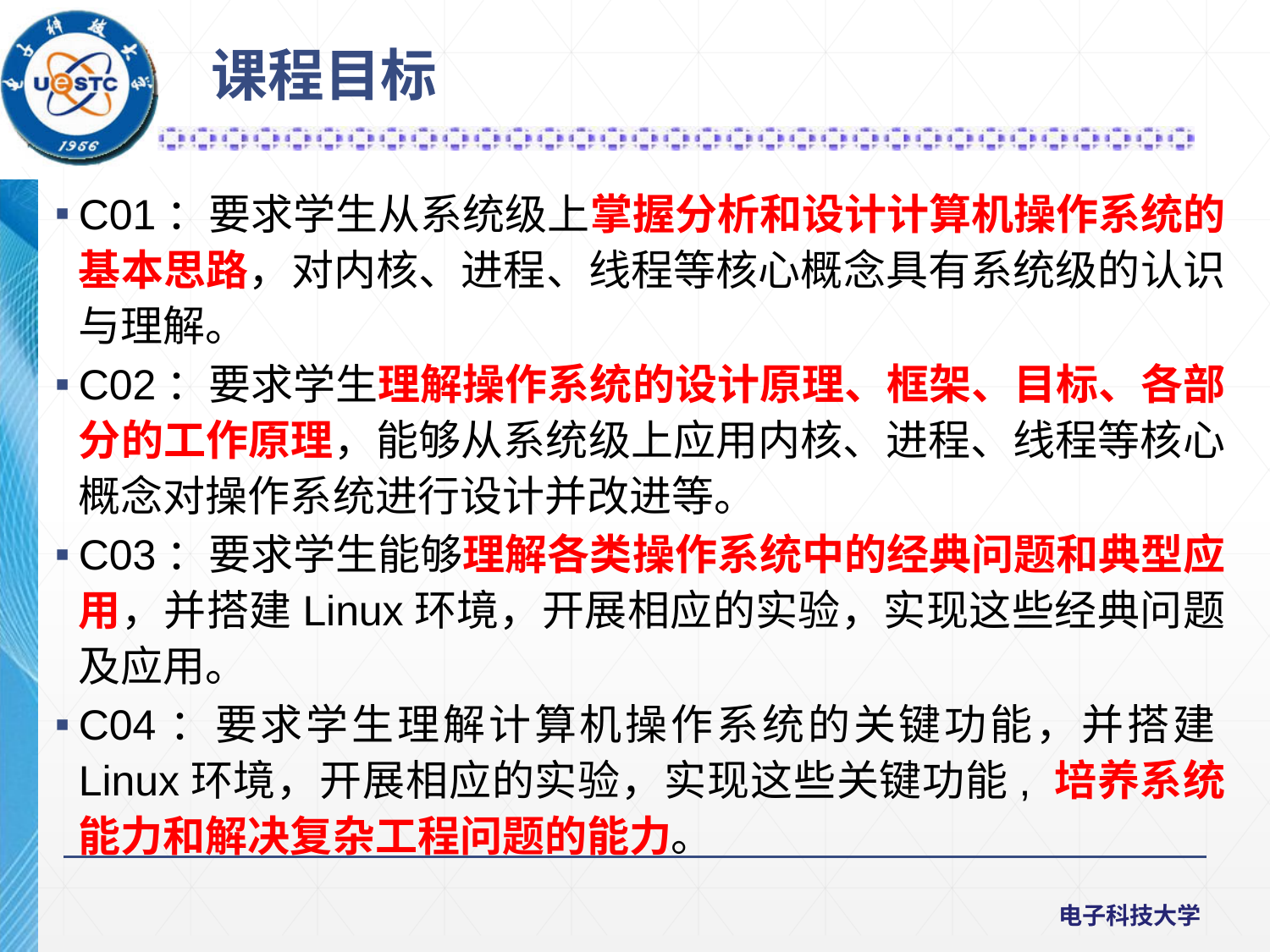

课程目标
C01：要求学生从系统级上掌握分析和设计计算机操作系统的基本思路，对内核、进程、线程等核心概念具有系统级的认识与理解。
C02：要求学生理解操作系统的设计原理、框架、目标、各部分的工作原理，能够从系统级上应用内核、进程、线程等核心概念对操作系统进行设计并改进等。
C03：要求学生能够理解各类操作系统中的经典问题和典型应用，并搭建Linux环境，开展相应的实验，实现这些经典问题及应用。
C04：要求学生理解计算机操作系统的关键功能，并搭建Linux环境，开展相应的实验，实现这些关键功能, 培养系统能力和解决复杂工程问题的能力。